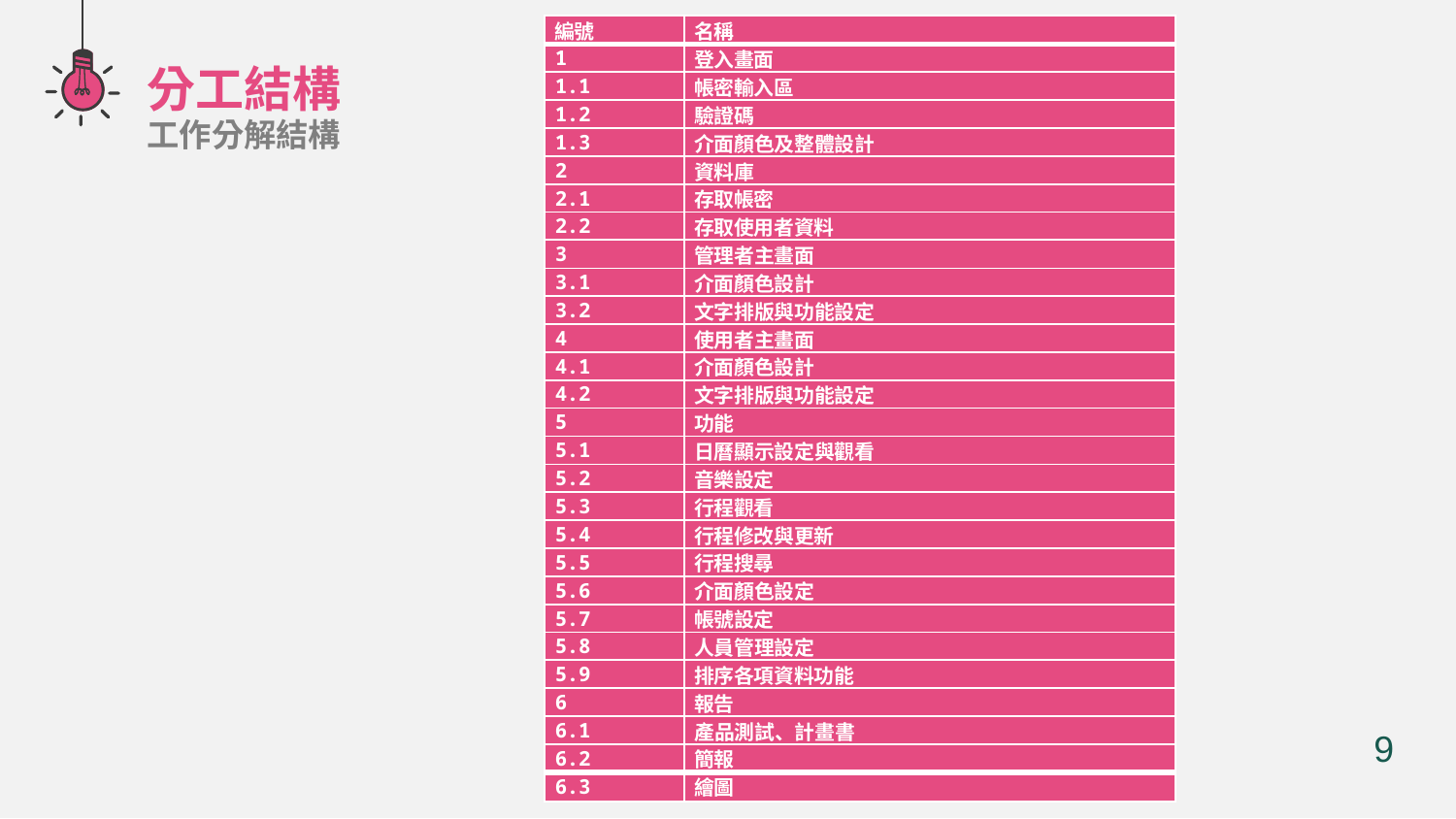

| 編號 | 名稱 |
| --- | --- |
| 1 | 登入畫面 |
| 1.1 | 帳密輸入區 |
| 1.2 | 驗證碼 |
| 1.3 | 介面顏色及整體設計 |
| 2 | 資料庫 |
| 2.1 | 存取帳密 |
| 2.2 | 存取使用者資料 |
| 3 | 管理者主畫面 |
| 3.1 | 介面顏色設計 |
| 3.2 | 文字排版與功能設定 |
| 4 | 使用者主畫面 |
| 4.1 | 介面顏色設計 |
| 4.2 | 文字排版與功能設定 |
| 5 | 功能 |
| 5.1 | 日曆顯示設定與觀看 |
| 5.2 | 音樂設定 |
| 5.3 | 行程觀看 |
| 5.4 | 行程修改與更新 |
| 5.5 | 行程搜尋 |
| 5.6 | 介面顏色設定 |
| 5.7 | 帳號設定 |
| 5.8 | 人員管理設定 |
| 5.9 | 排序各項資料功能 |
| 6 | 報告 |
| 6.1 | 產品測試、計畫書 |
| 6.2 | 簡報 |
| 6.3 | 繪圖 |
分工結構
工作分解結構
9